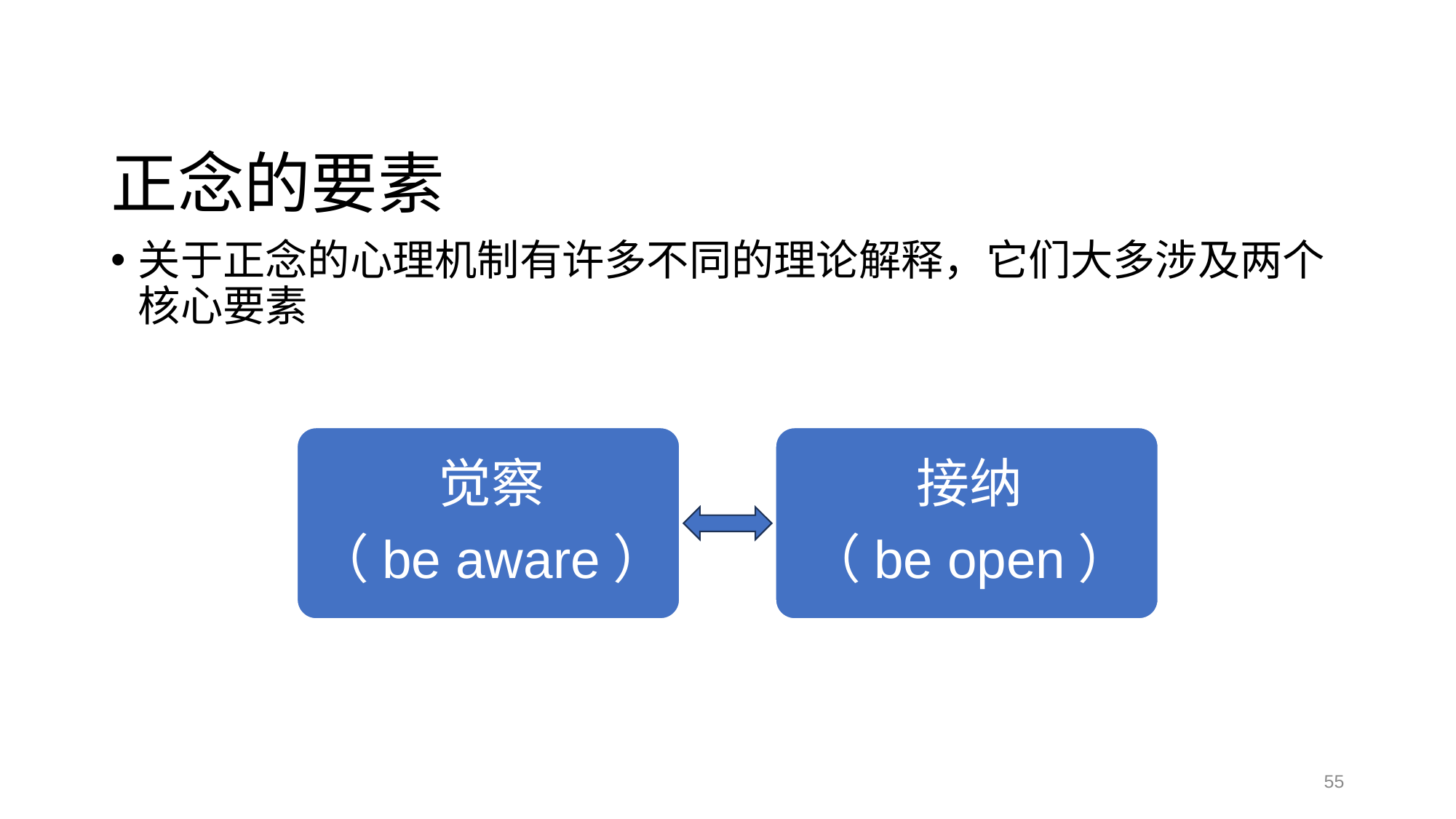

# 正念的要素
关于正念的心理机制有许多不同的理论解释，它们大多涉及两个核心要素
觉察
（be aware）
接纳
（be open）

55